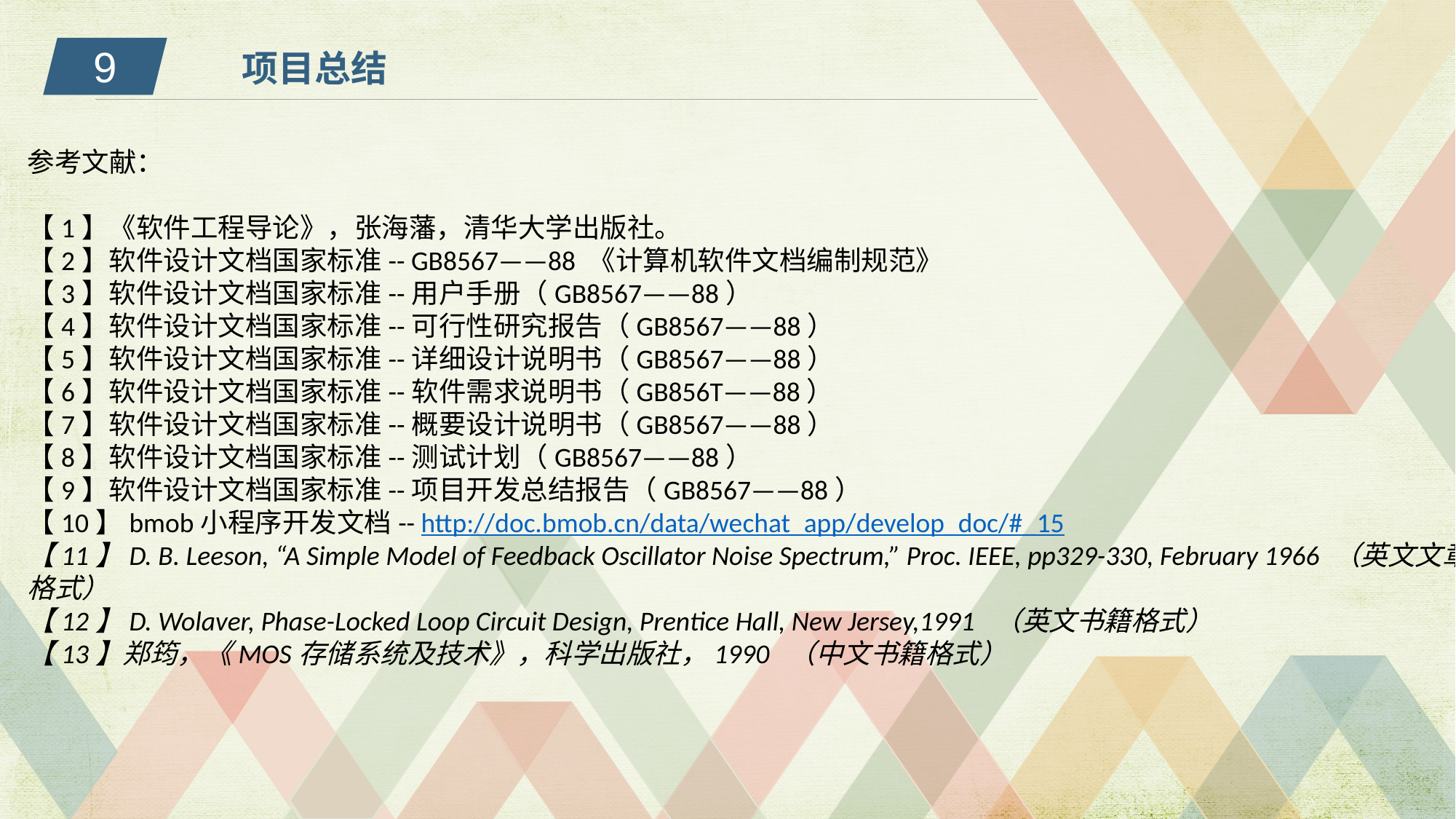

9

项目总结

参考文献：

【1】《软件工程导论》，张海藩，清华大学出版社。
【2】软件设计文档国家标准-- GB8567——88 《计算机软件文档编制规范》
【3】软件设计文档国家标准--用户手册（GB8567——88）
【4】软件设计文档国家标准--可行性研究报告（GB8567——88）
【5】软件设计文档国家标准--详细设计说明书（GB8567——88）
【6】软件设计文档国家标准--软件需求说明书（GB856T——88）
【7】软件设计文档国家标准--概要设计说明书（GB8567——88）
【8】软件设计文档国家标准--测试计划（GB8567——88）
【9】软件设计文档国家标准--项目开发总结报告（GB8567——88）
【10】bmob小程序开发文档-- http://doc.bmob.cn/data/wechat_app/develop_doc/#_15
【11】D. B. Leeson, “A Simple Model of Feedback Oscillator Noise Spectrum,” Proc. IEEE, pp329-330, February 1966 （英文文章
格式）
【12】D. Wolaver, Phase-Locked Loop Circuit Design, Prentice Hall, New Jersey,1991  （英文书籍格式）
【13】郑筠，《MOS存储系统及技术》，科学出版社，1990  （中文书籍格式）